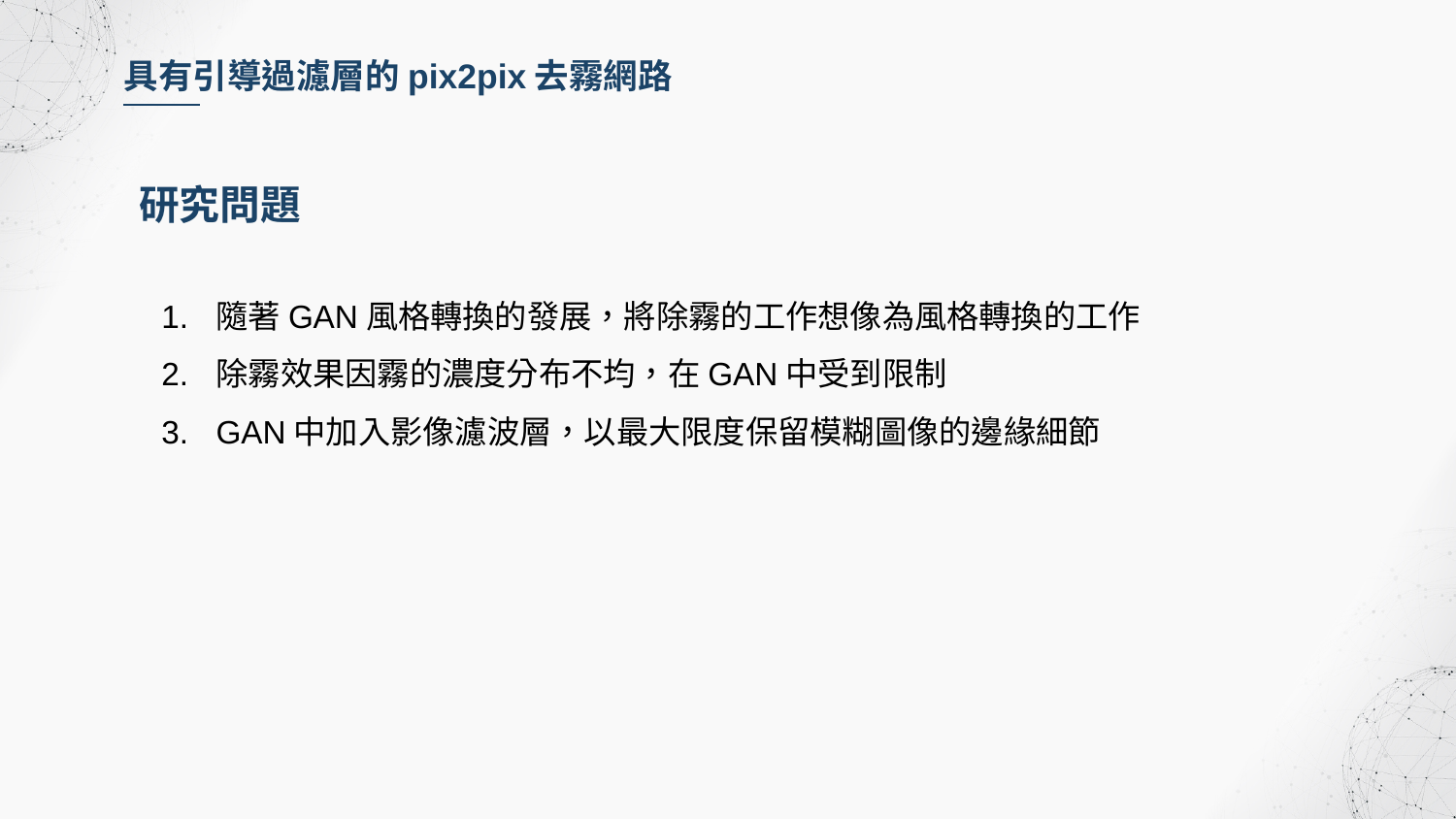

具有引導過濾層的pix2pix去霧網路
研究問題
隨著GAN風格轉換的發展，將除霧的工作想像為風格轉換的工作
除霧效果因霧的濃度分布不均，在GAN中受到限制
GAN中加入影像濾波層，以最大限度保留模糊圖像的邊緣細節